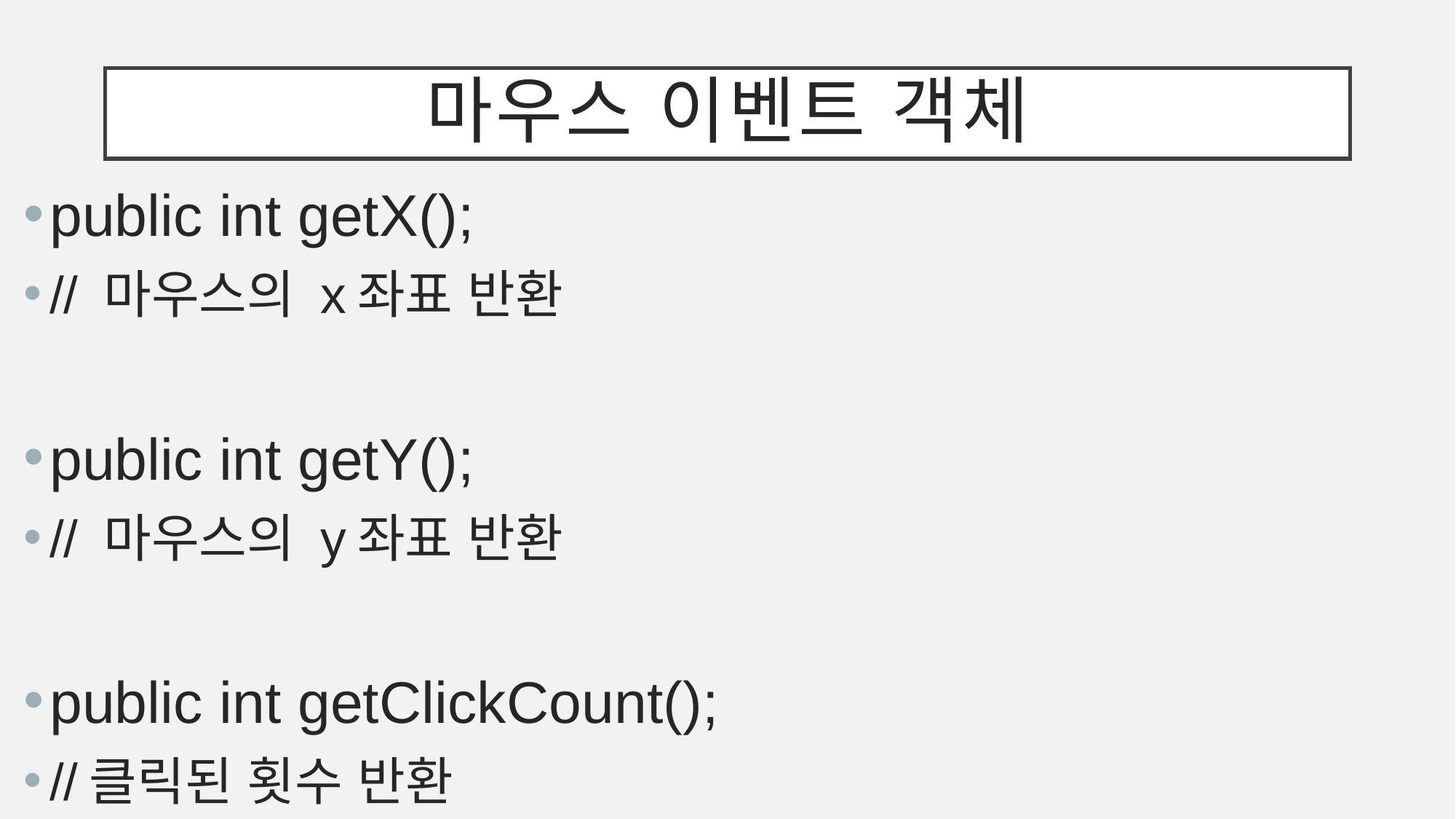

# 마우스 이벤트 객체
public int getX();
// 마우스의 x좌표 반환

public int getY();
// 마우스의 y좌표 반환

public int getClickCount();
//클릭된 횟수 반환